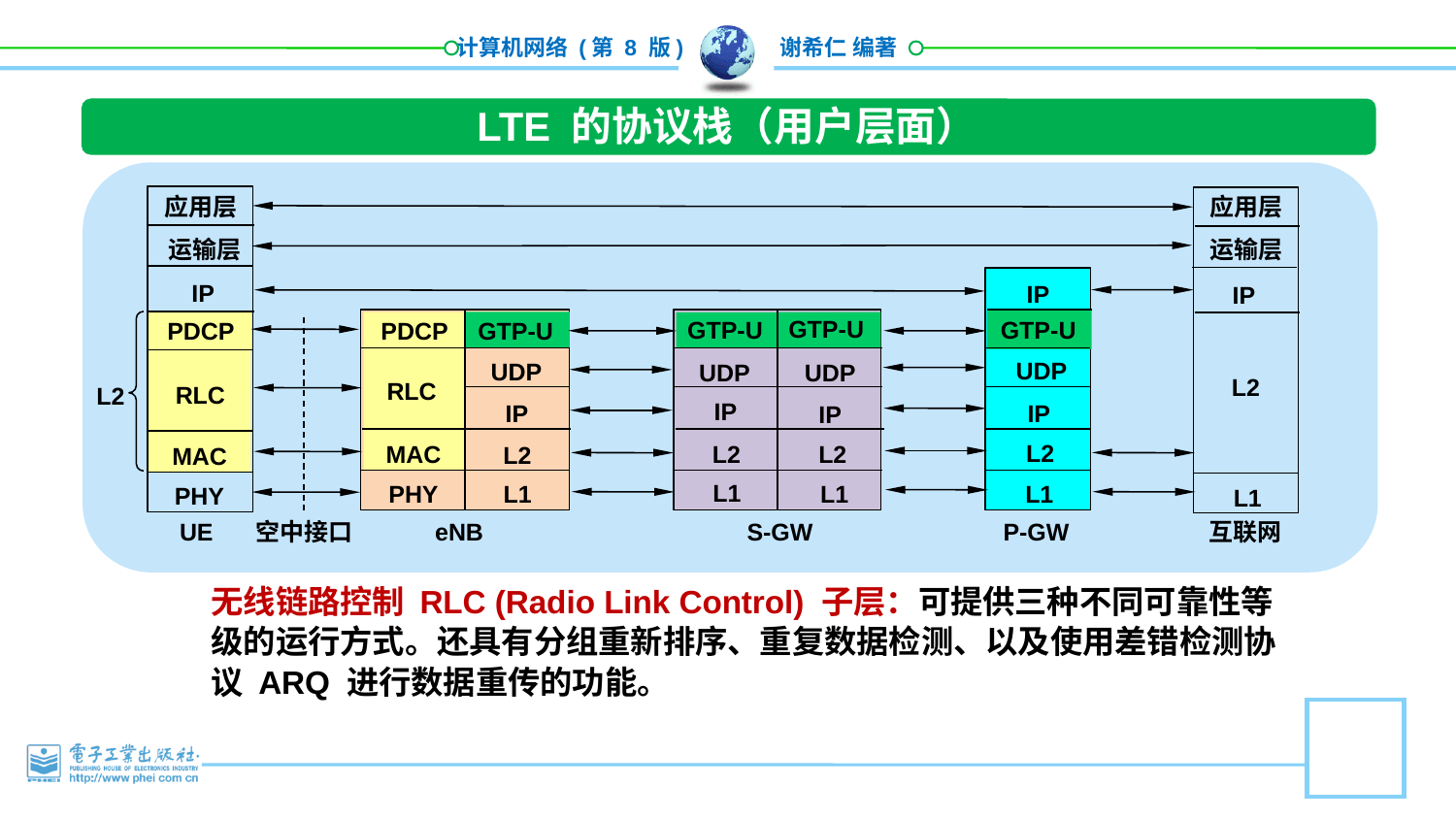

LTE 的协议栈（用户层面）

应用层
应用层

运输层
运输层

IP
IP
IP
GTP-U
GTP-U
GTP-U
GTP-U
PDCP
PDCP

UDP
UDP
UDP
UDP
L2
RLC
RLC
L2
IP
IP
IP
IP
L2
MAC
L2
L2
L2
MAC
L1
PHY
L1
L1
L1
PHY
L1
eNB
UE
S-GW
P-GW
互联网
空中接口
无线链路控制 RLC (Radio Link Control) 子层：可提供三种不同可靠性等级的运行方式。还具有分组重新排序、重复数据检测、以及使用差错检测协议 ARQ 进行数据重传的功能。